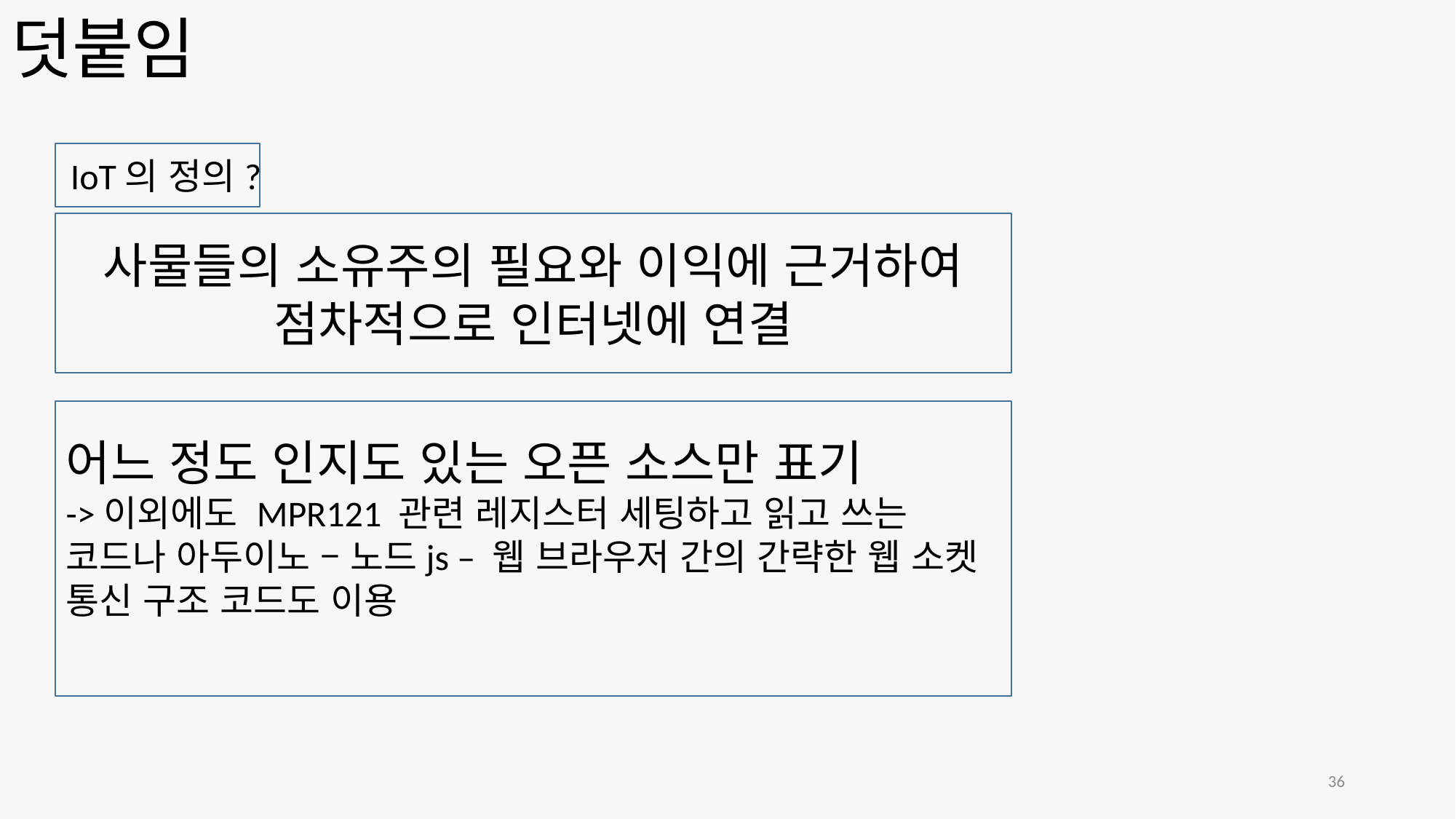

# 덧붙임

IoT의 정의?
사물들의 소유주의 필요와 이익에 근거하여 점차적으로 인터넷에 연결
어느 정도 인지도 있는 오픈 소스만 표기
->이외에도 MPR121 관련 레지스터 세팅하고 읽고 쓰는 코드나 아두이노 – 노드js – 웹 브라우저 간의 간략한 웹 소켓 통신 구조 코드도 이용

36